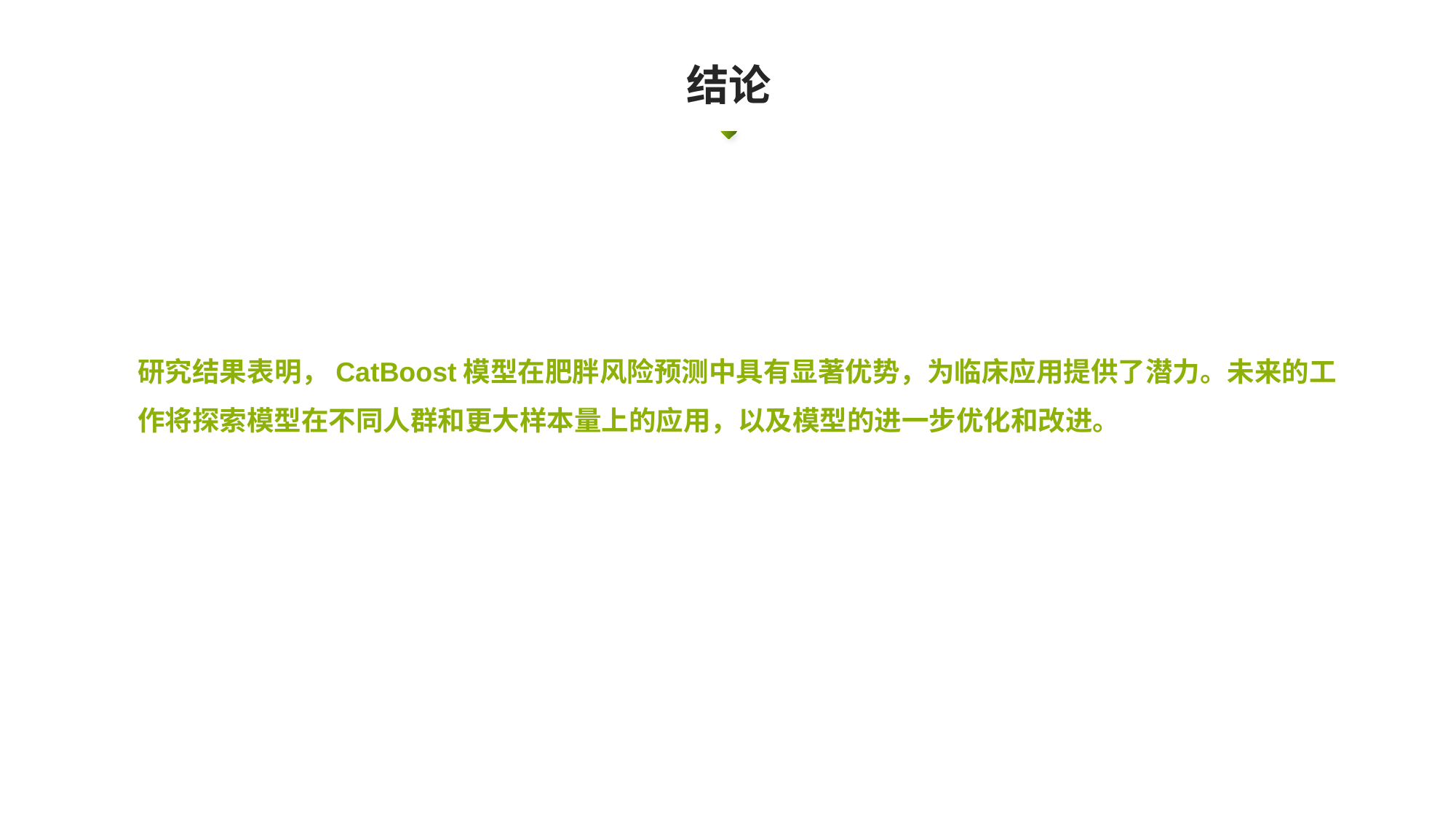

结论

研究结果表明，CatBoost模型在肥胖风险预测中具有显著优势，为临床应用提供了潜力。未来的工作将探索模型在不同人群和更大样本量上的应用，以及模型的进一步优化和改进。